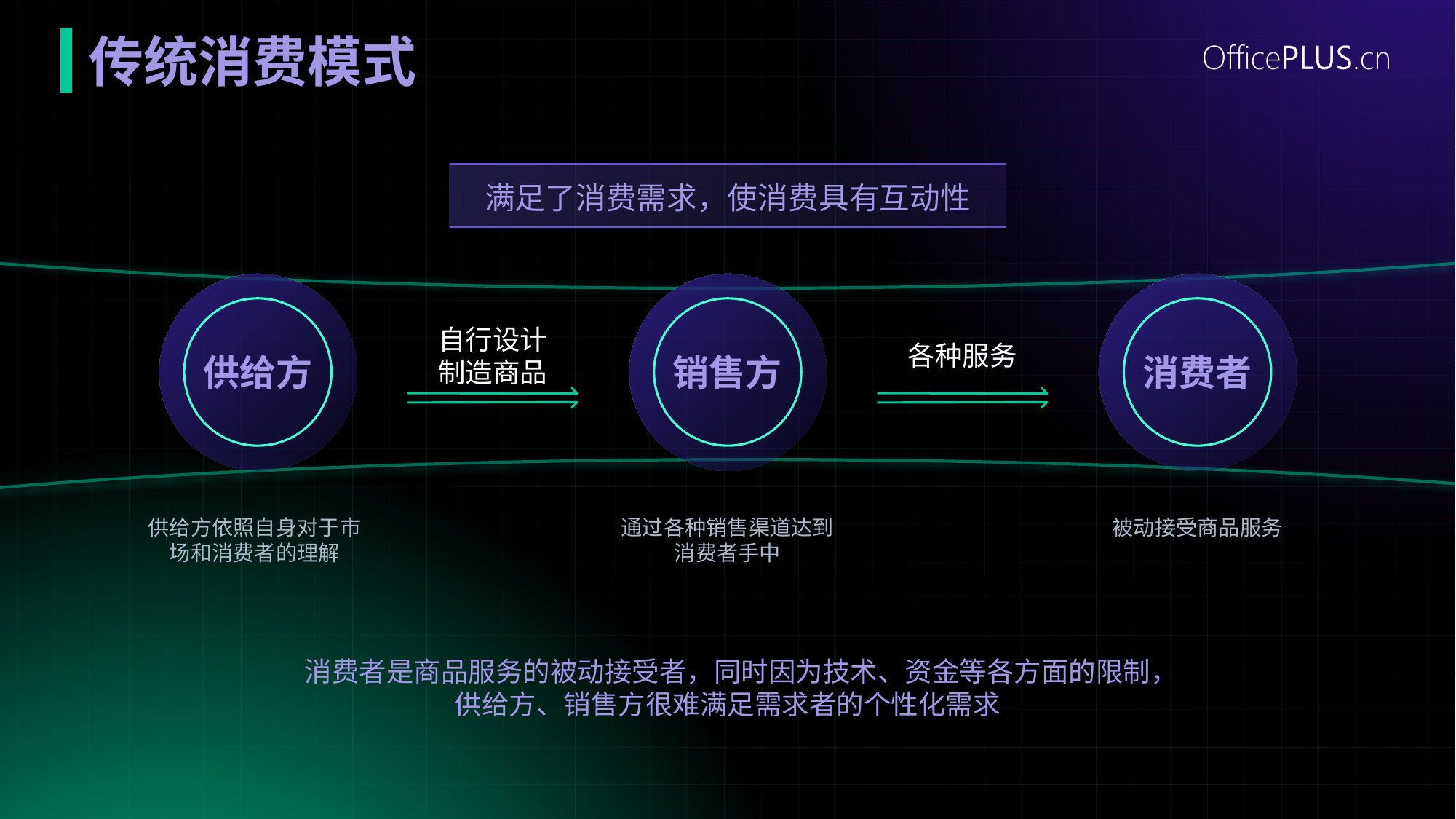

# 传统消费模式
满足了消费需求，使消费具有互动性

自行设计
制造商品
各种服务
供给方
销售方
消费者

供给方依照自身对于市场和消费者的理解
通过各种销售渠道达到消费者手中
被动接受商品服务
消费者是商品服务的被动接受者，同时因为技术、资金等各方面的限制，
供给方、销售方很难满足需求者的个性化需求